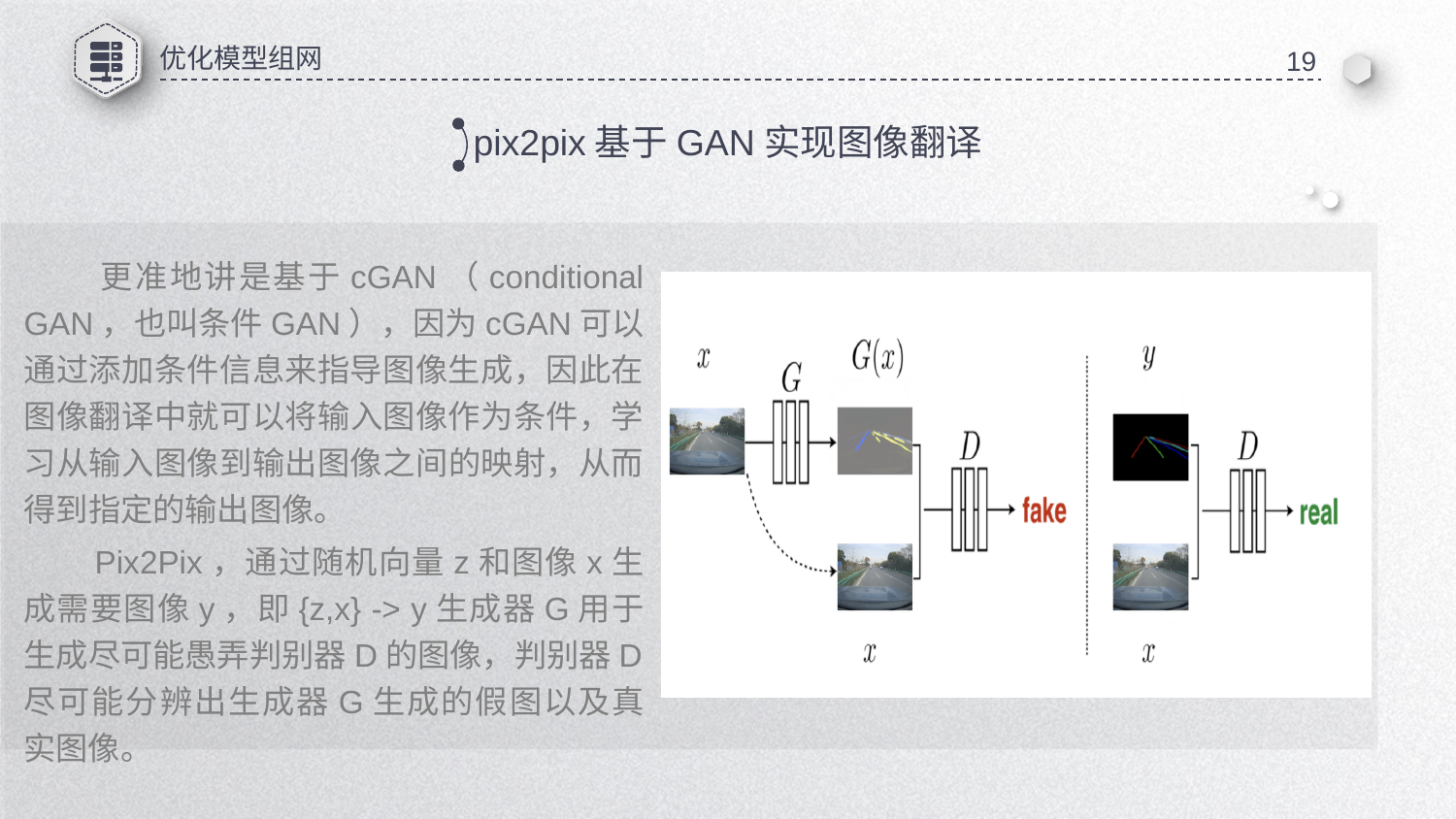

优化模型组网
19

pix2pix基于GAN实现图像翻译

       更准地讲是基于cGAN（conditional GAN，也叫条件GAN），因为cGAN可以通过添加条件信息来指导图像生成，因此在图像翻译中就可以将输入图像作为条件，学习从输入图像到输出图像之间的映射，从而得到指定的输出图像。
       Pix2Pix，通过随机向量z和图像x生成需要图像y，即{z,x} -> y生成器G用于生成尽可能愚弄判别器D的图像，判别器D尽可能分辨出生成器G生成的假图以及真实图像。